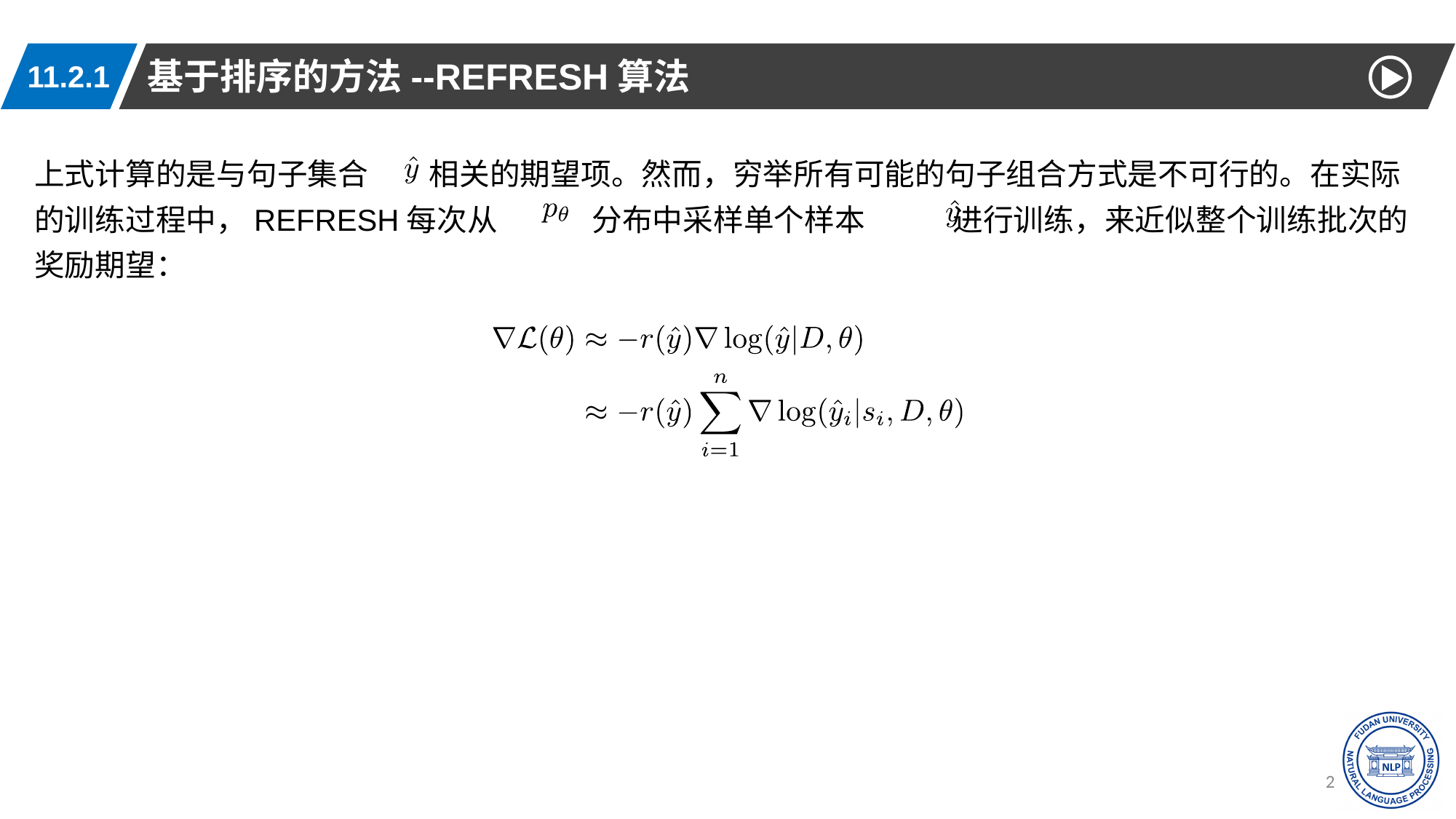

基于排序的方法--REFRESH算法
11.2.1

上式计算的是与句子集合         相关的期望项。然而，穷举所有可能的句子组合方式是不可行的。在实际的训练过程中，REFRESH每次从              分布中采样单个样本             进行训练，来近似整个训练批次的奖励期望：

23